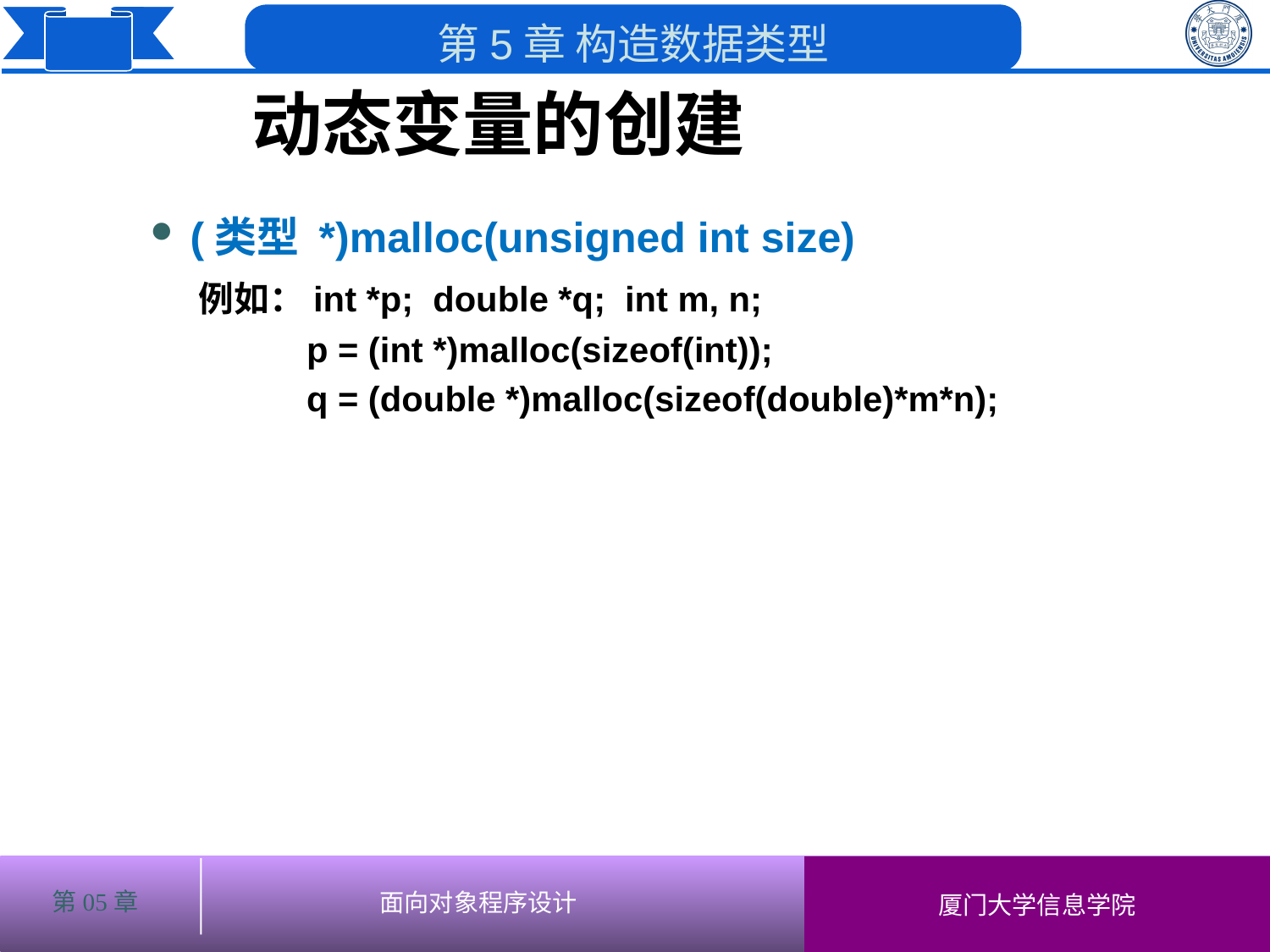

# 动态变量的创建
(类型 *)malloc(unsigned int size)
    例如：int *p;  double *q;  int m, n;
                p = (int *)malloc(sizeof(int));
                q = (double *)malloc(sizeof(double)*m*n);
73